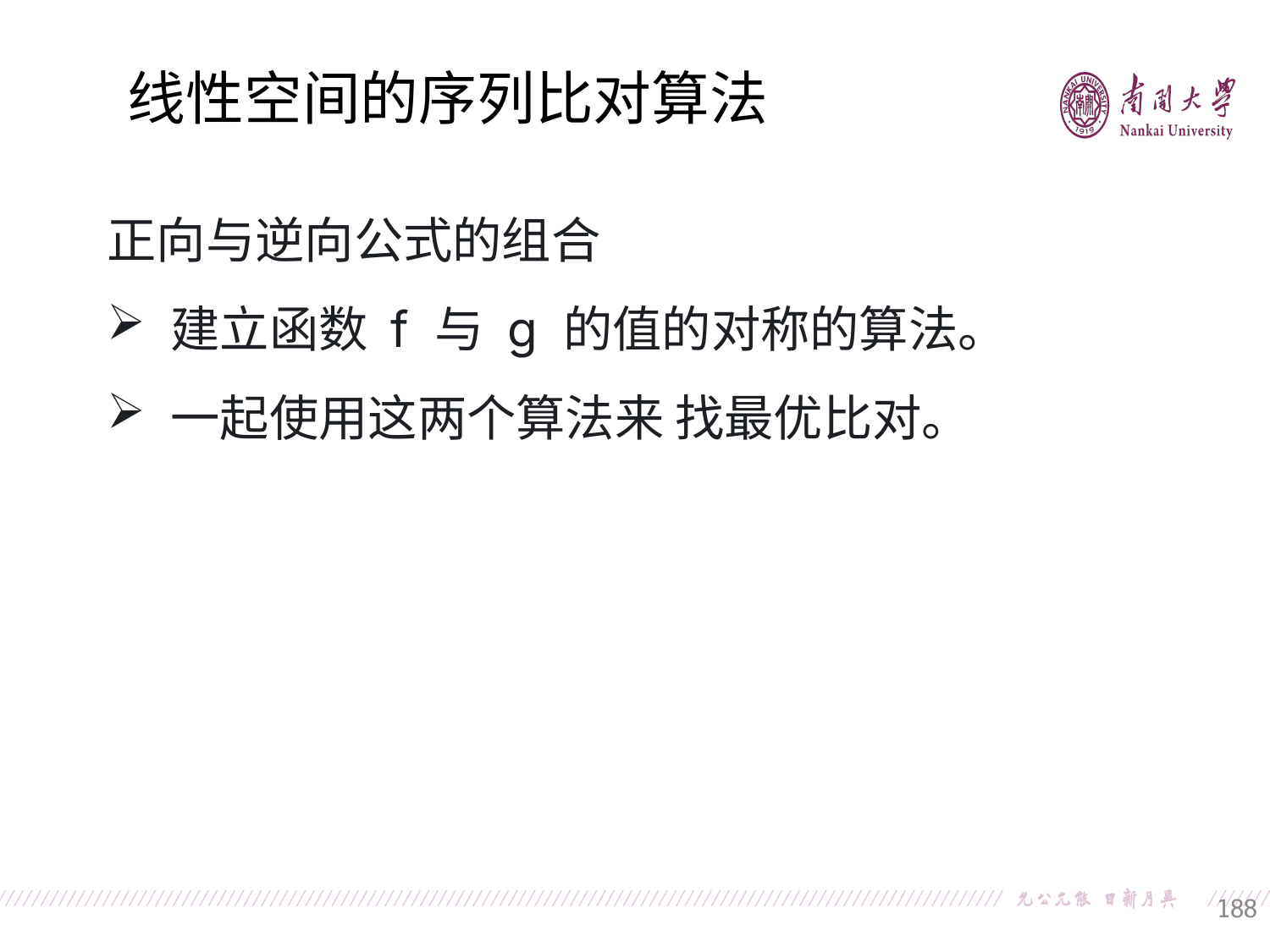

线性空间的序列比对算法
正向与逆向公式的组合
建立函数 f 与 g 的值的对称的算法。
一起使用这两个算法来 找最优比对。

188